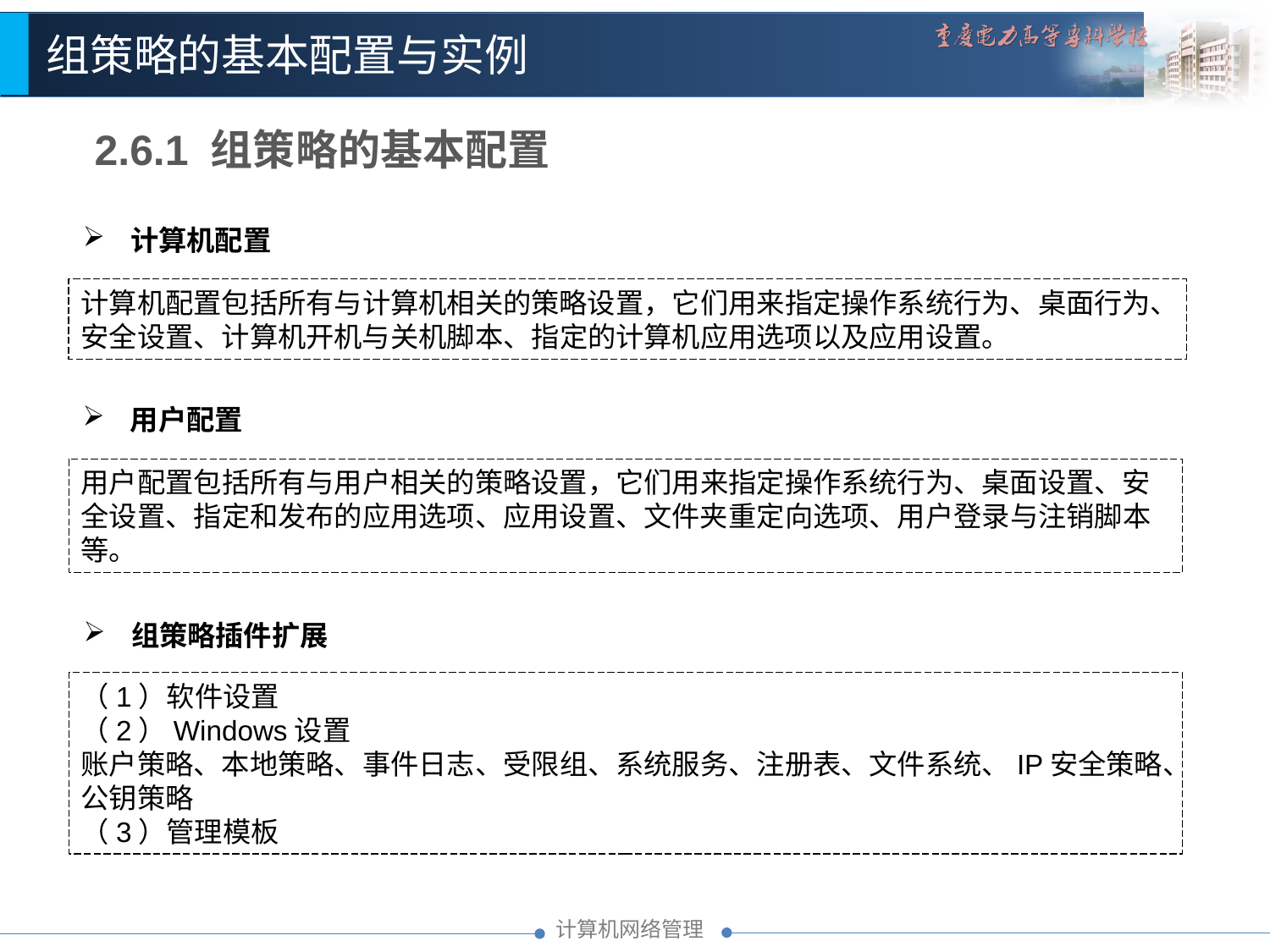

组策略的基本配置与实例
2.6.1 组策略的基本配置
计算机配置
计算机配置包括所有与计算机相关的策略设置，它们用来指定操作系统行为、桌面行为、安全设置、计算机开机与关机脚本、指定的计算机应用选项以及应用设置。
用户配置
用户配置包括所有与用户相关的策略设置，它们用来指定操作系统行为、桌面设置、安全设置、指定和发布的应用选项、应用设置、文件夹重定向选项、用户登录与注销脚本等。
组策略插件扩展
（1）软件设置
（2）Windows设置
账户策略、本地策略、事件日志、受限组、系统服务、注册表、文件系统、IP安全策略、公钥策略
（3）管理模板